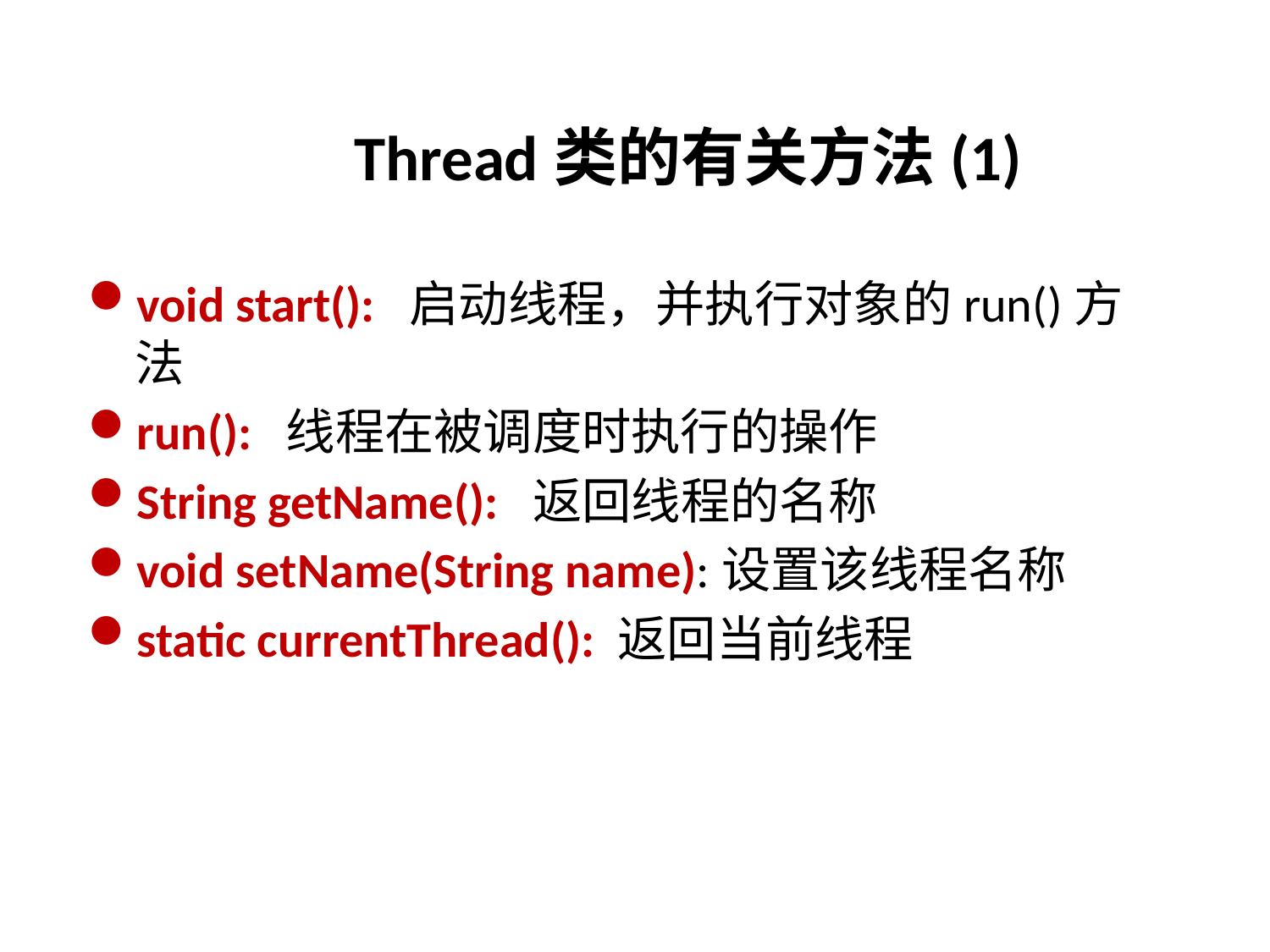

# Thread类的有关方法(1)
void start():  启动线程，并执行对象的run()方法
run():  线程在被调度时执行的操作
String getName():  返回线程的名称
void setName(String name):设置该线程名称
static currentThread(): 返回当前线程